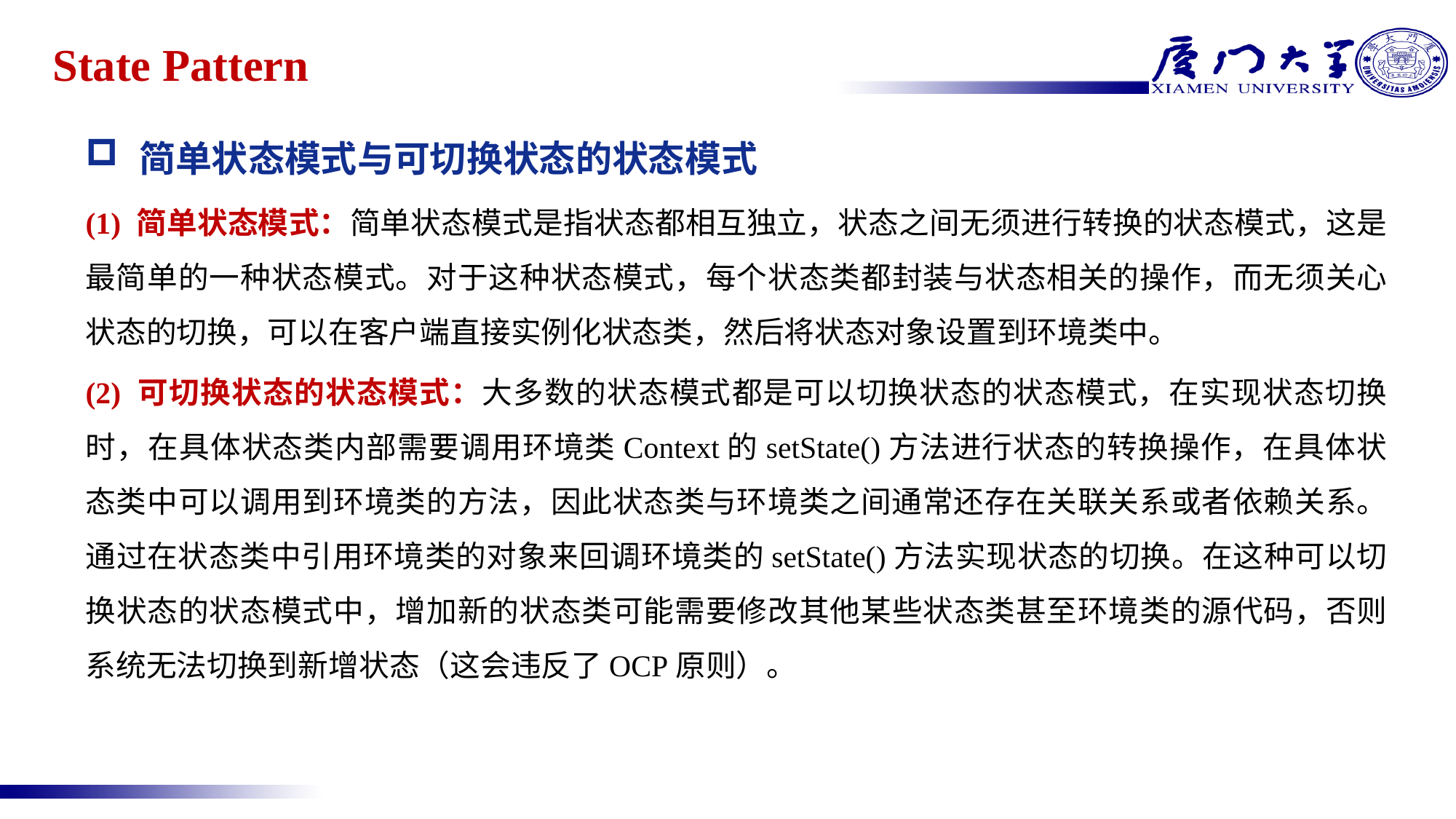

# State Pattern
简单状态模式与可切换状态的状态模式
(1) 简单状态模式：简单状态模式是指状态都相互独立，状态之间无须进行转换的状态模式，这是最简单的一种状态模式。对于这种状态模式，每个状态类都封装与状态相关的操作，而无须关心状态的切换，可以在客户端直接实例化状态类，然后将状态对象设置到环境类中。
(2) 可切换状态的状态模式：大多数的状态模式都是可以切换状态的状态模式，在实现状态切换时，在具体状态类内部需要调用环境类Context的setState()方法进行状态的转换操作，在具体状态类中可以调用到环境类的方法，因此状态类与环境类之间通常还存在关联关系或者依赖关系。通过在状态类中引用环境类的对象来回调环境类的setState()方法实现状态的切换。在这种可以切换状态的状态模式中，增加新的状态类可能需要修改其他某些状态类甚至环境类的源代码，否则系统无法切换到新增状态（这会违反了OCP原则）。